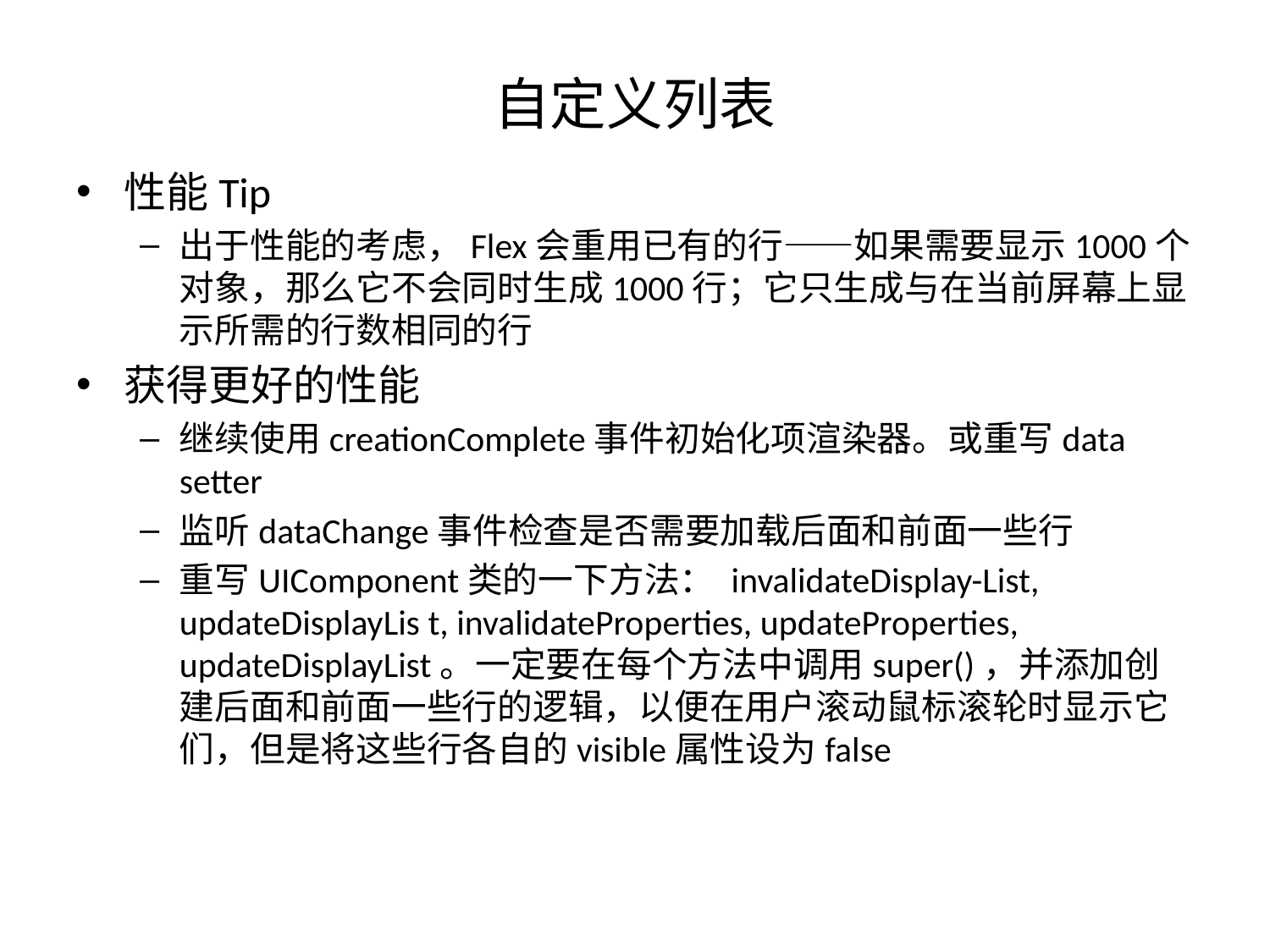

# 自定义列表
性能Tip
出于性能的考虑，Flex会重用已有的行——如果需要显示1000个对象，那么它不会同时生成1000行；它只生成与在当前屏幕上显示所需的行数相同的行
获得更好的性能
继续使用creationComplete事件初始化项渲染器。或重写data setter
监听dataChange事件检查是否需要加载后面和前面一些行
重写UIComponent类的一下方法： invalidateDisplay-List, updateDisplayLis t, invalidateProperties, updateProperties, updateDisplayList。一定要在每个方法中调用super()，并添加创建后面和前面一些行的逻辑，以便在用户滚动鼠标滚轮时显示它们，但是将这些行各自的visible属性设为false